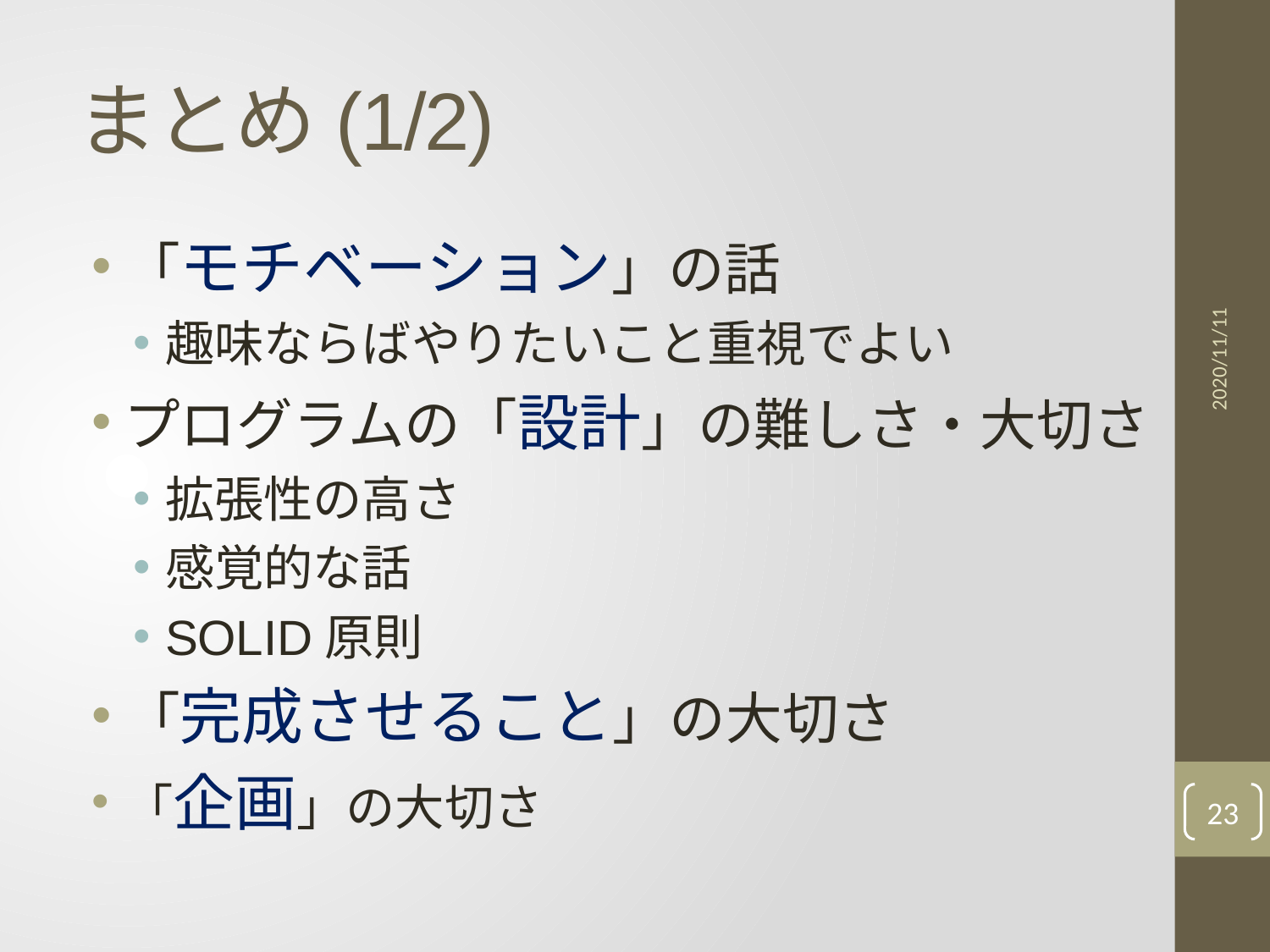

# まとめ(1/2)
「モチベーション」の話
趣味ならばやりたいこと重視でよい
プログラムの「設計」の難しさ・大切さ
拡張性の高さ
感覚的な話
SOLID原則
「完成させること」の大切さ
「企画」の大切さ

2020/11/11
23